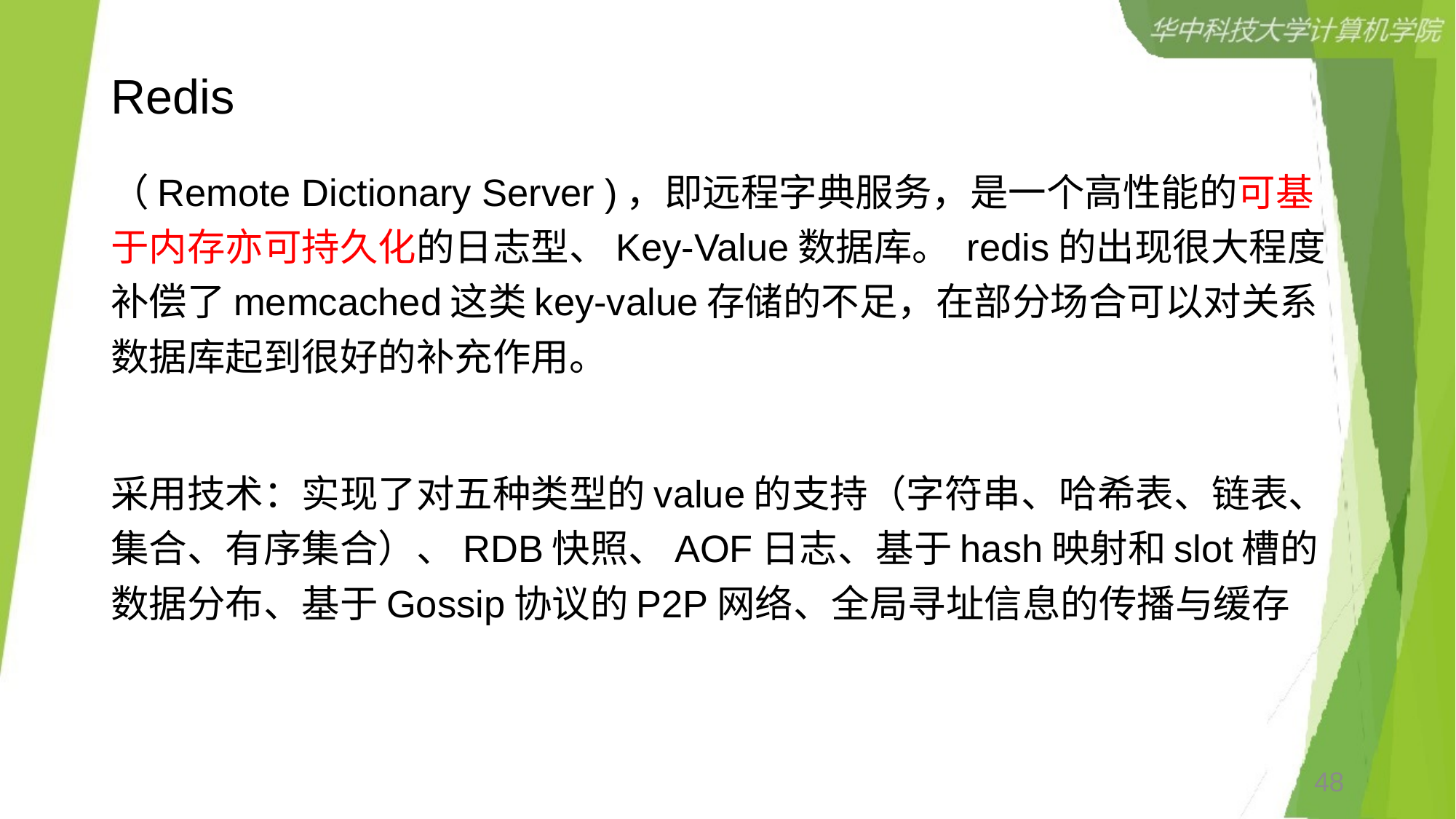

# Redis
（Remote Dictionary Server )，即远程字典服务，是一个高性能的可基于内存亦可持久化的日志型、Key-Value数据库。 redis的出现很大程度补偿了memcached这类key-value存储的不足，在部分场合可以对关系数据库起到很好的补充作用。

采用技术：实现了对五种类型的value的支持（字符串、哈希表、链表、集合、有序集合）、RDB快照、AOF日志、基于hash映射和slot槽的数据分布、基于Gossip协议的P2P网络、全局寻址信息的传播与缓存
48